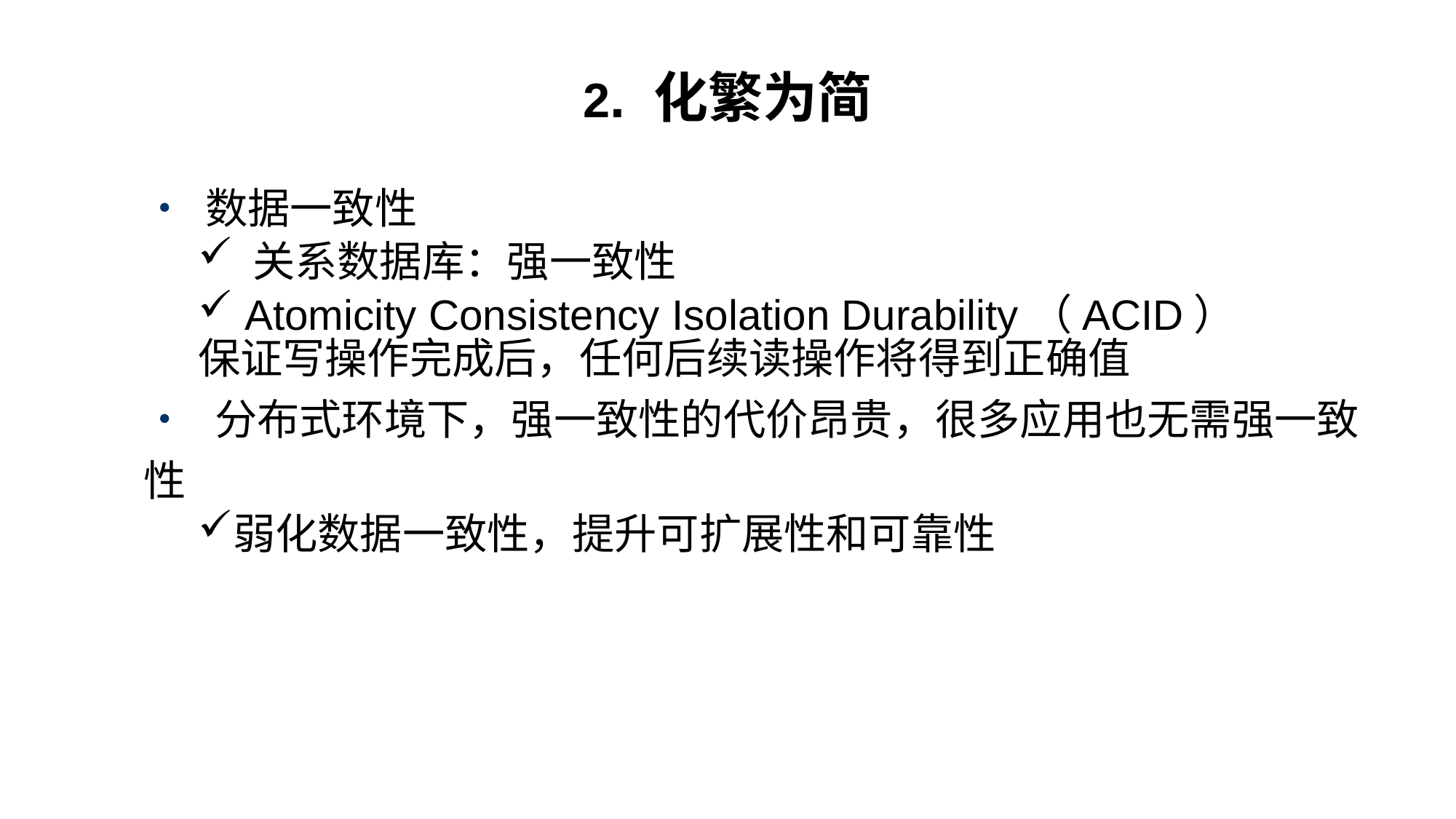

2. 化繁为简

• 数据一致性
 关系数据库：强一致性
 Atomicity Consistency Isolation Durability（ACID）
保证写操作完成后，任何后续读操作将得到正确值
•  分布式环境下，强一致性的代价昂贵，很多应用也无需强一致性
弱化数据一致性，提升可扩展性和可靠性